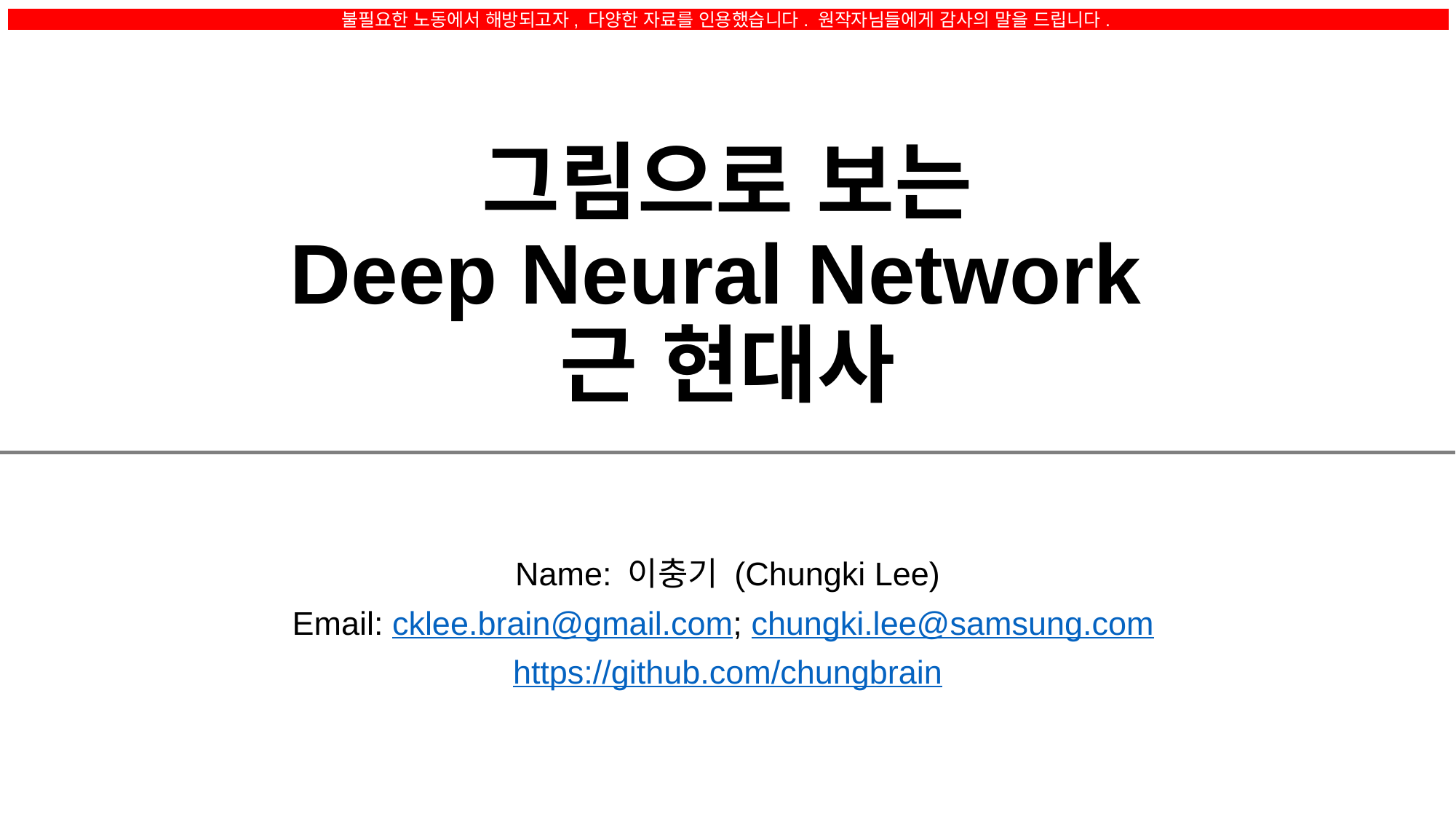

불필요한 노동에서 해방되고자, 다양한 자료를 인용했습니다. 원작자님들에게 감사의 말을 드립니다.
# 그림으로 보는 Deep Neural Network 근 현대사

Name: 이충기 (Chungki Lee)
Email: cklee.brain@gmail.com; chungki.lee@samsung.com
https://github.com/chungbrain